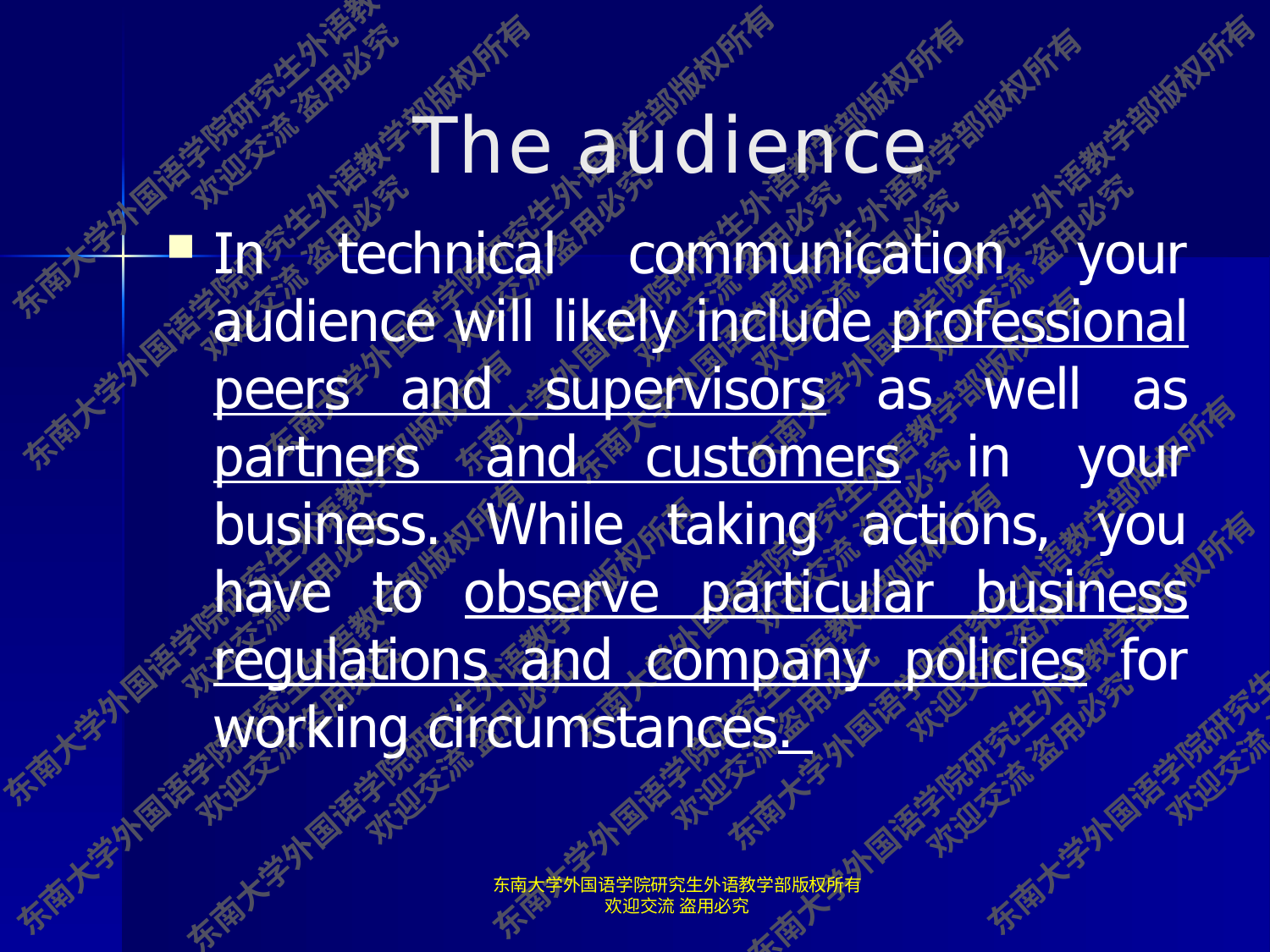

# The audience
In technical communication your audience will likely include professional peers and supervisors as well as partners and customers in your business. While taking actions, you have to observe particular business regulations and company policies for working circumstances.
东南大学外国语学院研究生外语教学部版权所有 欢迎交流 盗用必究